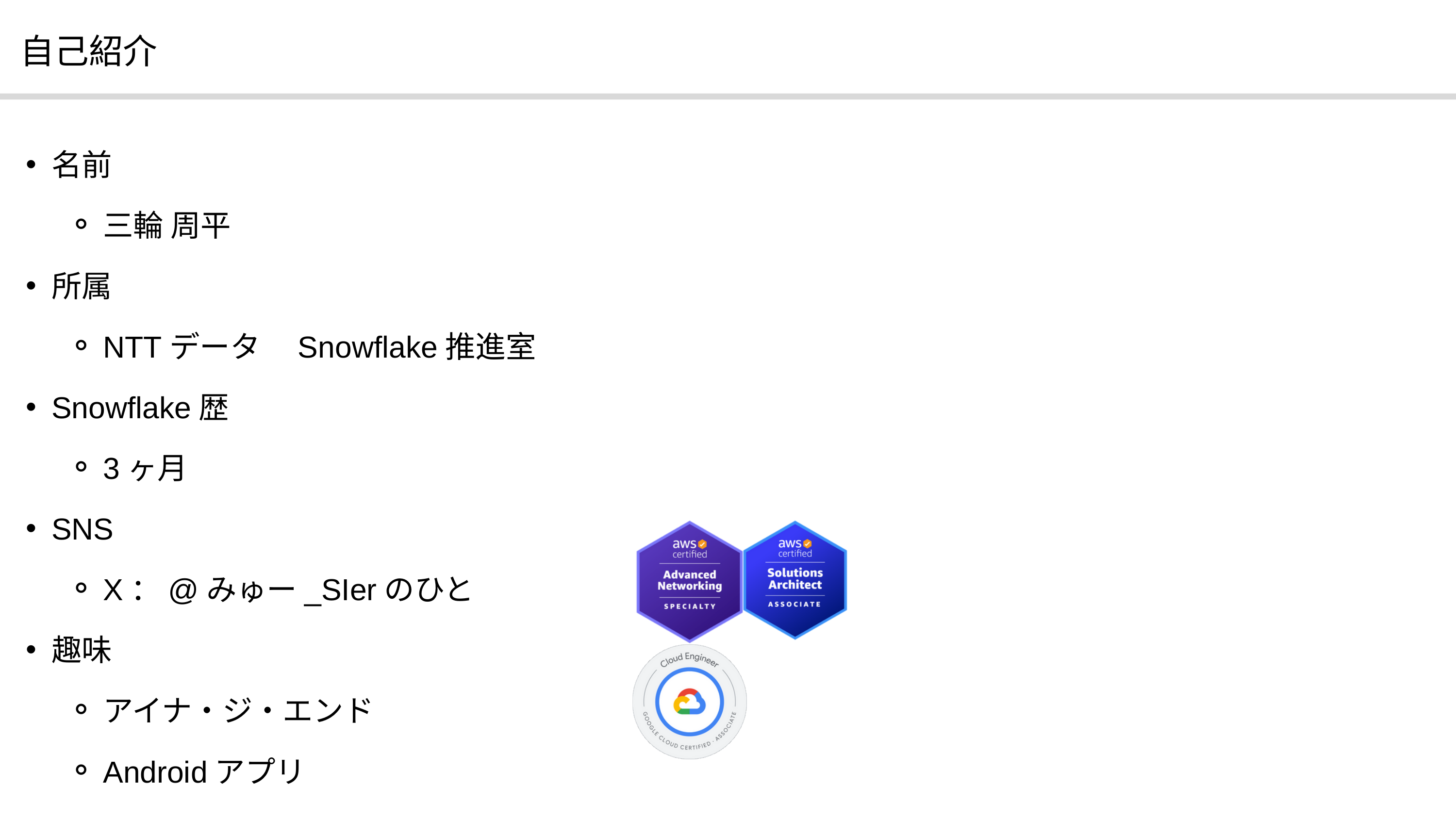

自己紹介

名前
三輪 周平
所属
NTTデータ　Snowflake推進室
Snowflake歴
3ヶ月
SNS
X：@みゅー_SIerのひと
趣味
アイナ・ジ・エンド
Androidアプリ